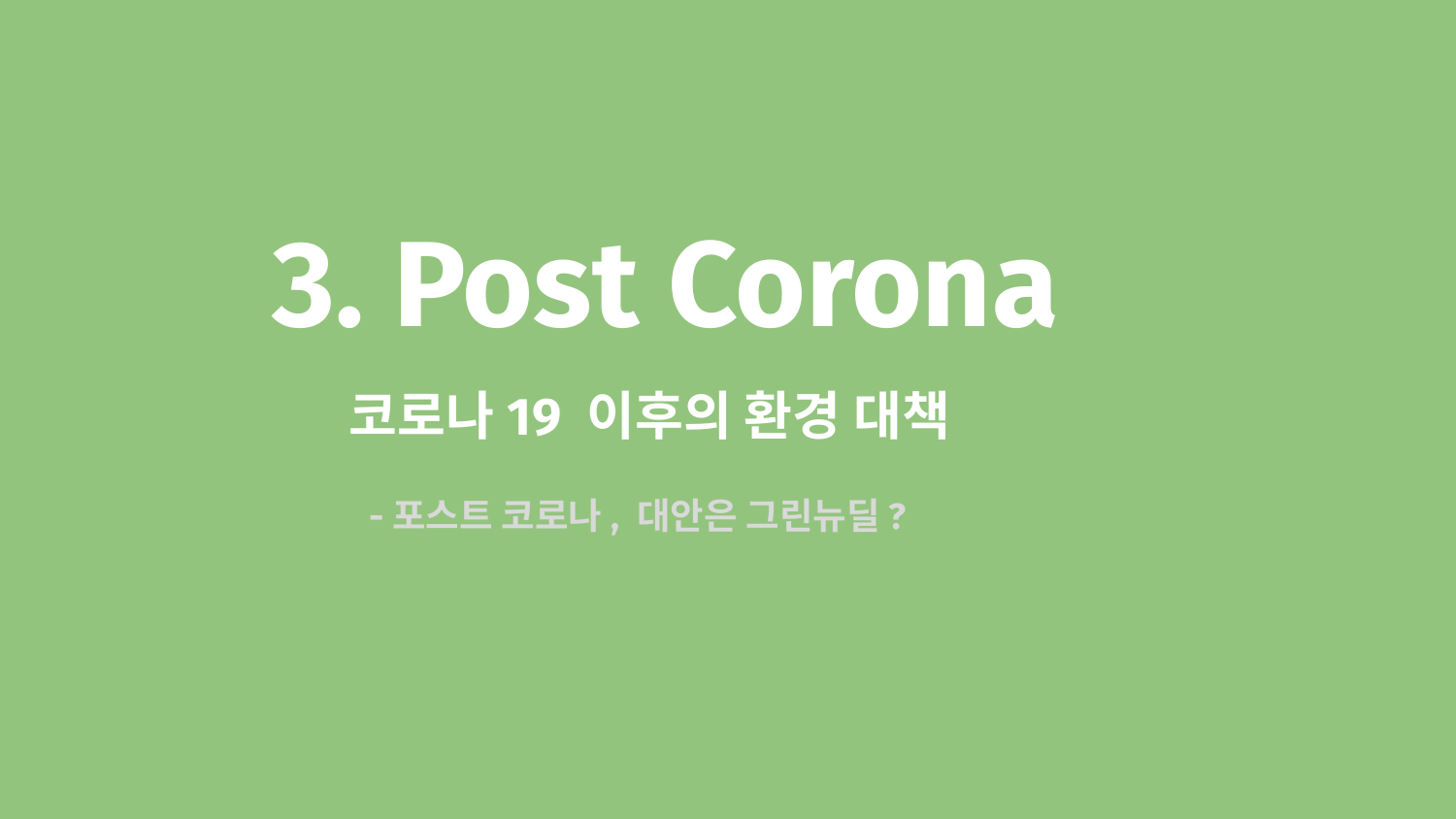

3. Post Corona
                     코로나19 이후의 환경 대책

                               -포스트 코로나, 대안은 그린뉴딜?